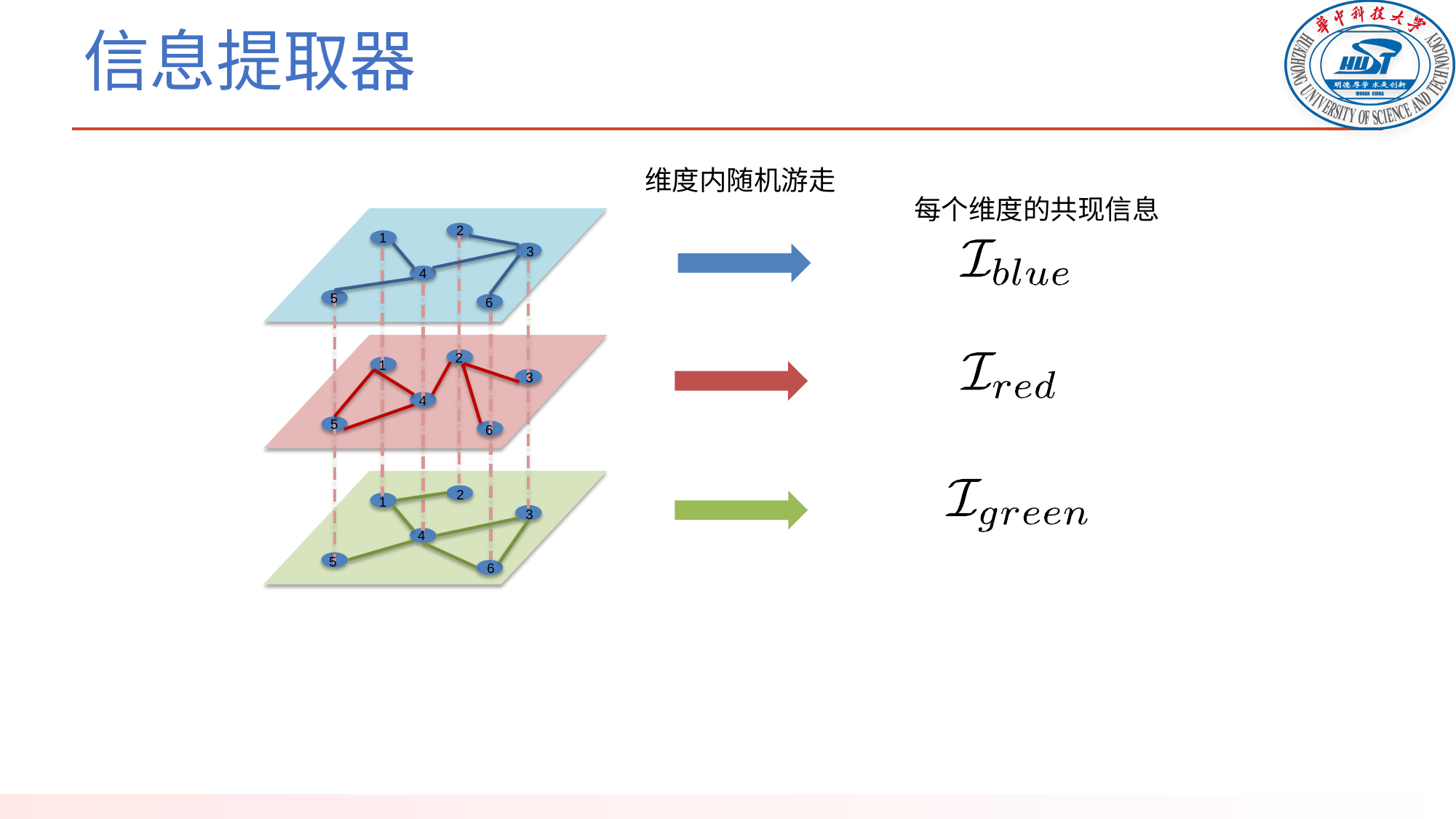

# 信息提取器
维度内随机游走
每个维度的共现信息

2

1

3
4

5

6

2

1

3

4

5

6

2

1

3

4

5

6